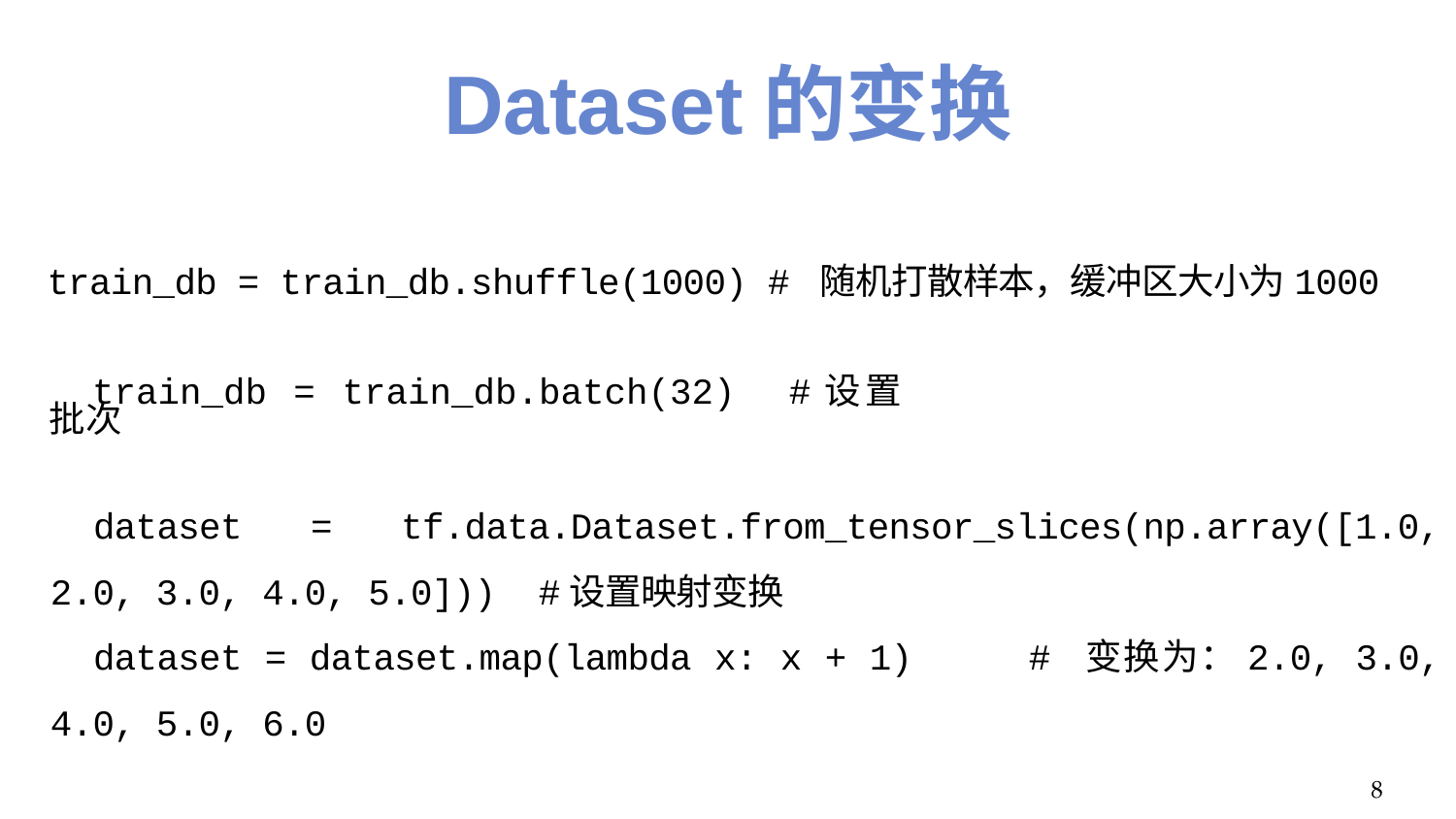

# Dataset的变换
train_db = train_db.shuffle(1000) # 随机打散样本，缓冲区大小为1000
train_db = train_db.batch(32)  #设置批次
dataset = tf.data.Dataset.from_tensor_slices(np.array([1.0, 2.0, 3.0, 4.0, 5.0]))  #设置映射变换
dataset = dataset.map(lambda x: x + 1)     # 变换为：2.0, 3.0, 4.0, 5.0, 6.0

8